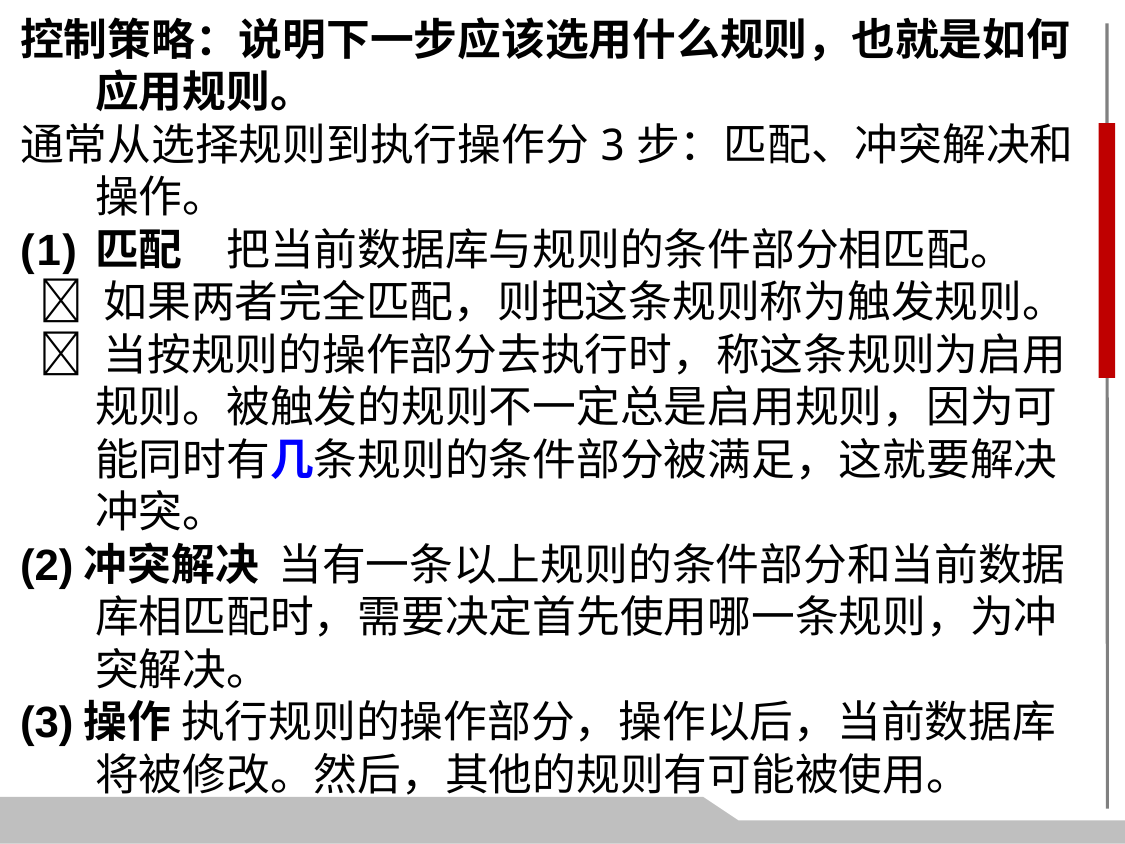

控制策略：说明下一步应该选用什么规则，也就是如何应用规则。
通常从选择规则到执行操作分3步：匹配、冲突解决和操作。
匹配　把当前数据库与规则的条件部分相匹配。
  • 如果两者完全匹配，则把这条规则称为触发规则。
  • 当按规则的操作部分去执行时，称这条规则为启用规则。被触发的规则不一定总是启用规则，因为可能同时有几条规则的条件部分被满足，这就要解决冲突。
(2)冲突解决  当有一条以上规则的条件部分和当前数据库相匹配时，需要决定首先使用哪一条规则，为冲突解决。
(3)操作 执行规则的操作部分，操作以后，当前数据库将被修改。然后，其他的规则有可能被使用。